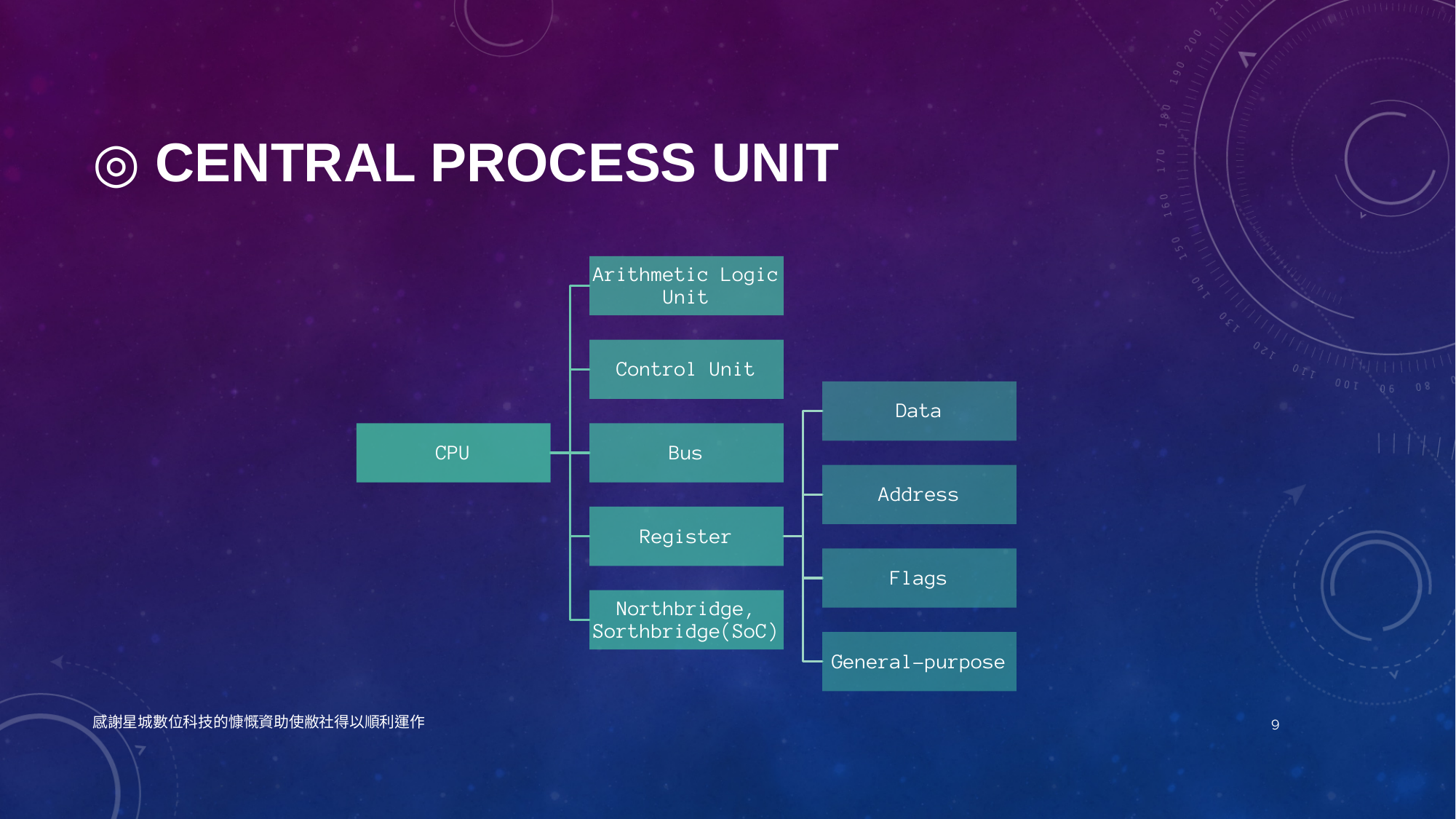

# ◎ Central Process Unit
CPU
Arithmetic Logic Unit
Control Unit
Bus
Register
Data
Address
Flags
General-purpose
Northbridge, Sorthbridge(SoC)
感謝星城數位科技的慷慨資助使敝社得以順利運作
9